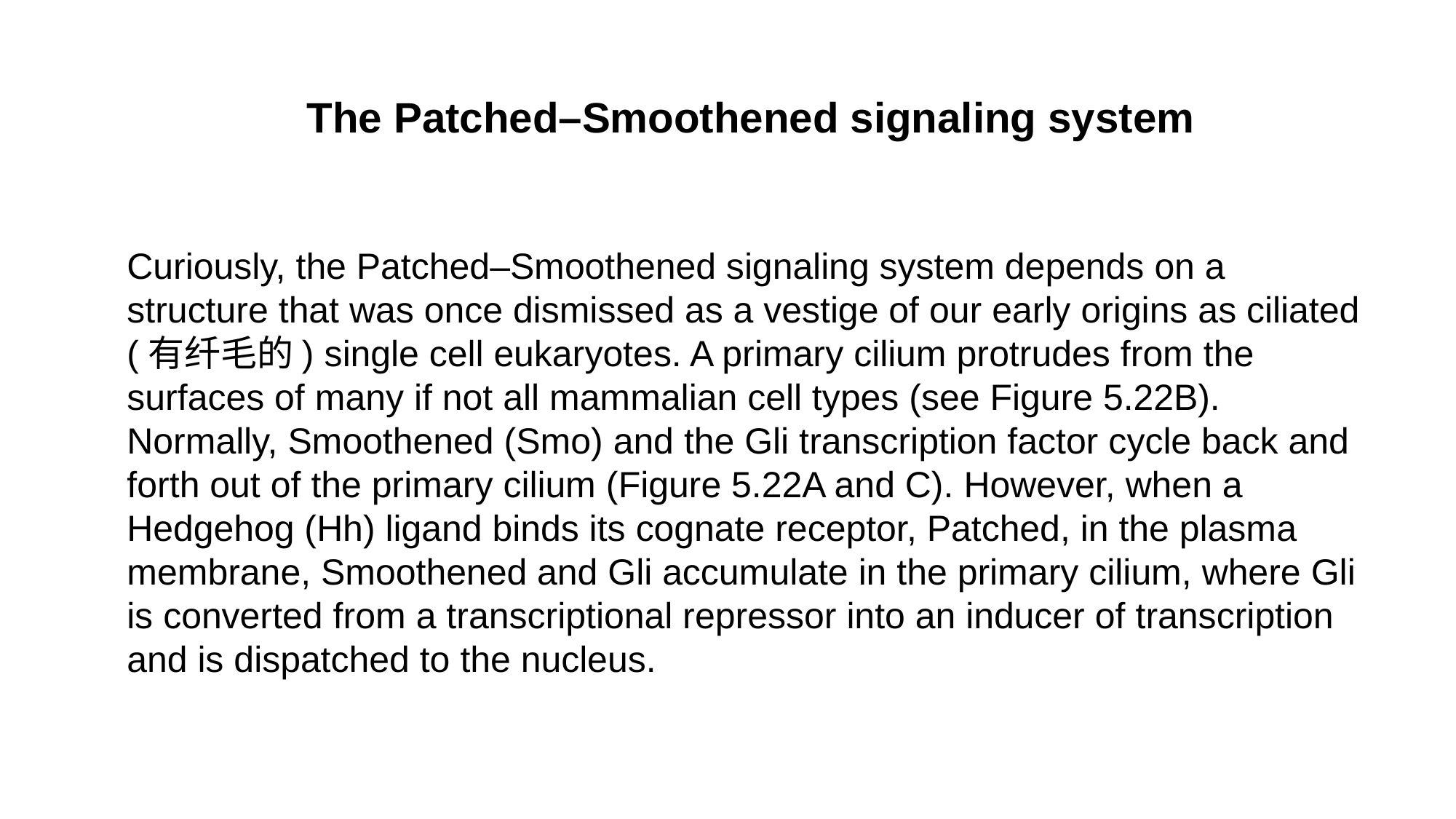

The Patched–Smoothened signaling system
Curiously, the Patched–Smoothened signaling system depends on a structure that was once dismissed as a vestige of our early origins as ciliated (有纤毛的) single cell eukaryotes. A primary cilium protrudes from the surfaces of many if not all mammalian cell types (see Figure 5.22B). Normally, Smoothened (Smo) and the Gli transcription factor cycle back and forth out of the primary cilium (Figure 5.22A and C). However, when a Hedgehog (Hh) ligand binds its cognate receptor, Patched, in the plasma membrane, Smoothened and Gli accumulate in the primary cilium, where Gli is converted from a transcriptional repressor into an inducer of transcription and is dispatched to the nucleus.